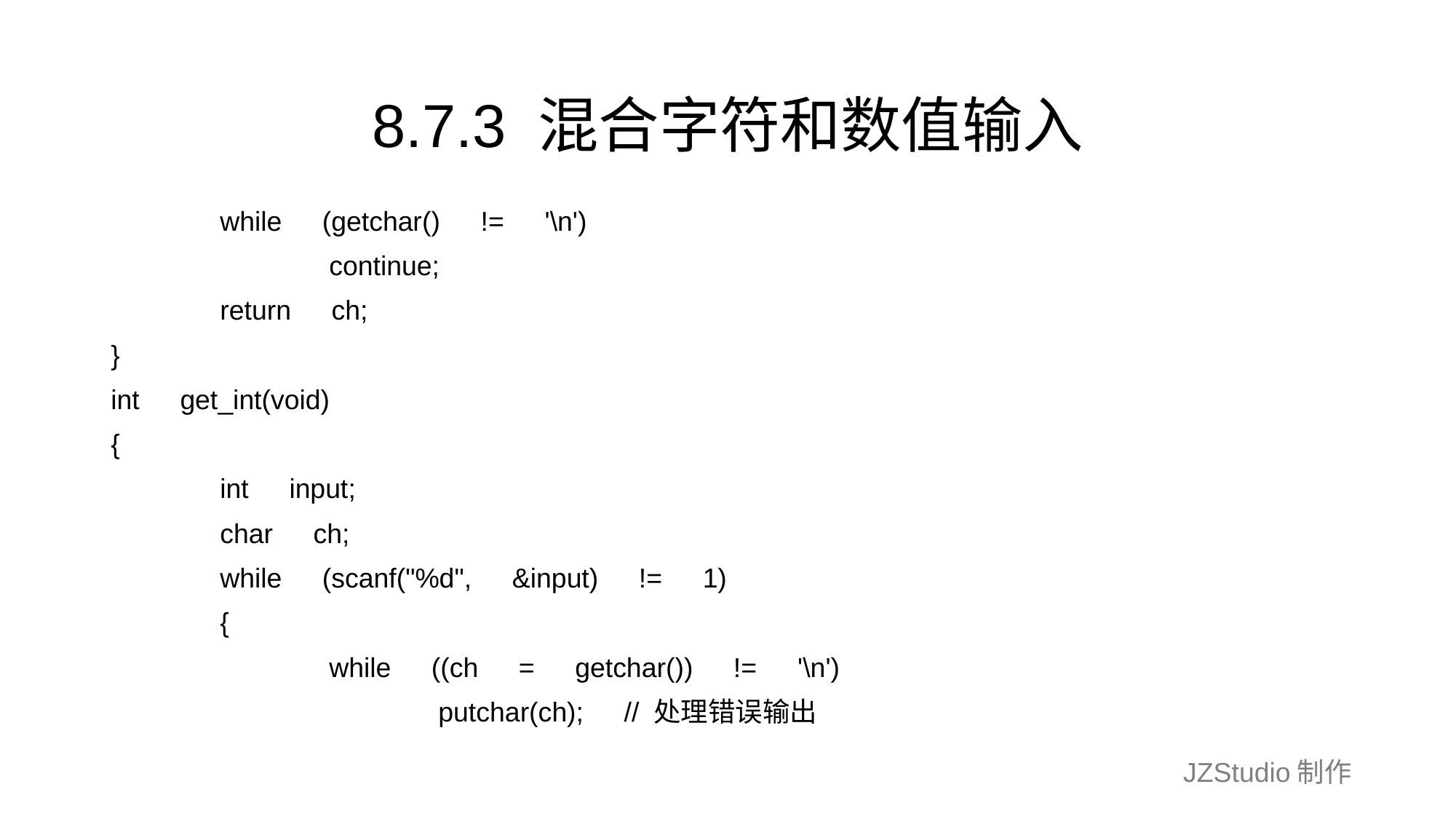

# 8.7.3 混合字符和数值输入
	while　(getchar()　!=　'\n')
		continue;
	return　ch;
}
int　get_int(void)
{
	int　input;
	char　ch;
	while　(scanf("%d",　&input)　!=　1)
	{
		while　((ch　=　getchar())　!=　'\n')
			putchar(ch);　// 处理错误输出